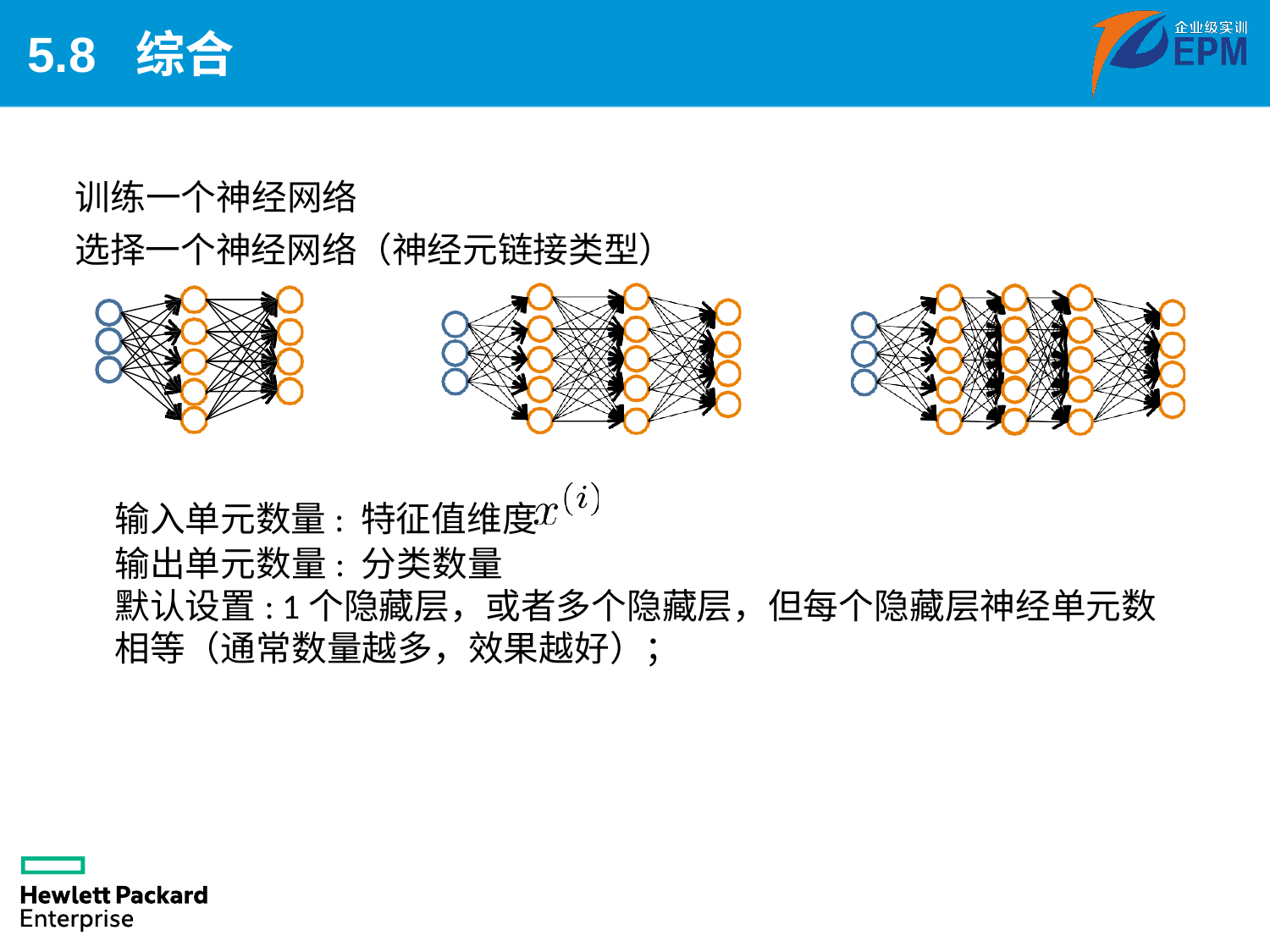

# 5.8  综合
训练一个神经网络
选择一个神经网络（神经元链接类型）

输入单元数量: 特征值维度
输出单元数量: 分类数量
默认设置: 1个隐藏层，或者多个隐藏层，但每个隐藏层神经单元数相等（通常数量越多，效果越好）；